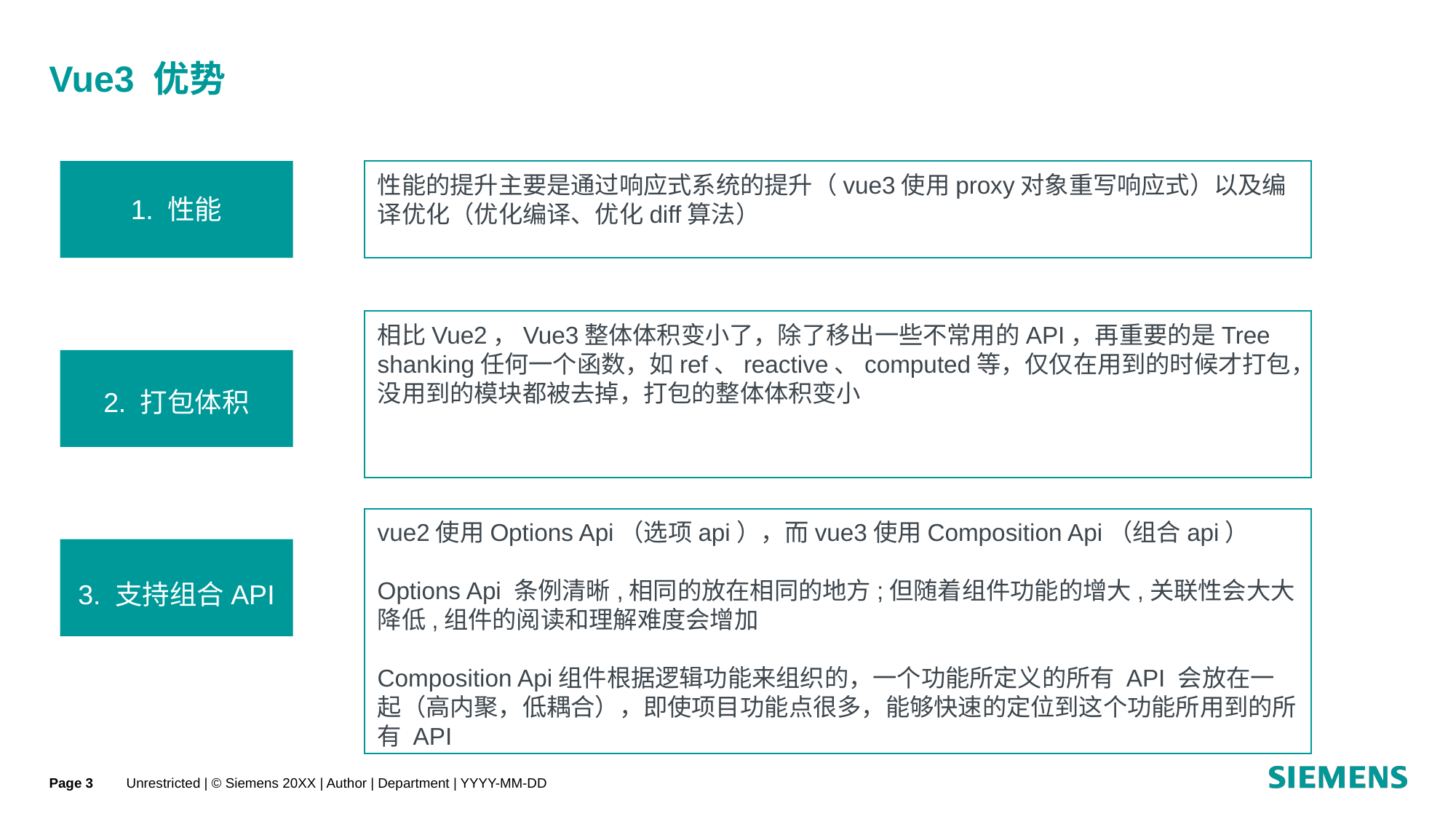

# Vue3 优势
1. 性能
性能的提升主要是通过响应式系统的提升（vue3使用proxy对象重写响应式）以及编译优化（优化编译、优化diff算法）
相比Vue2，Vue3整体体积变小了，除了移出一些不常用的API，再重要的是Tree shanking任何一个函数，如ref、reactive、computed等，仅仅在用到的时候才打包，没用到的模块都被去掉，打包的整体体积变小
2. 打包体积
vue2使用Options Api（选项api），而vue3使用Composition Api（组合api）

Options Api 条例清晰,相同的放在相同的地方;但随着组件功能的增大,关联性会大大降低,组件的阅读和理解难度会增加

Composition Api组件根据逻辑功能来组织的，一个功能所定义的所有 API 会放在一起（高内聚，低耦合），即使项目功能点很多，能够快速的定位到这个功能所用到的所有 API

3. 支持组合API
Page 3
Unrestricted | © Siemens 20XX | Author | Department | YYYY-MM-DD